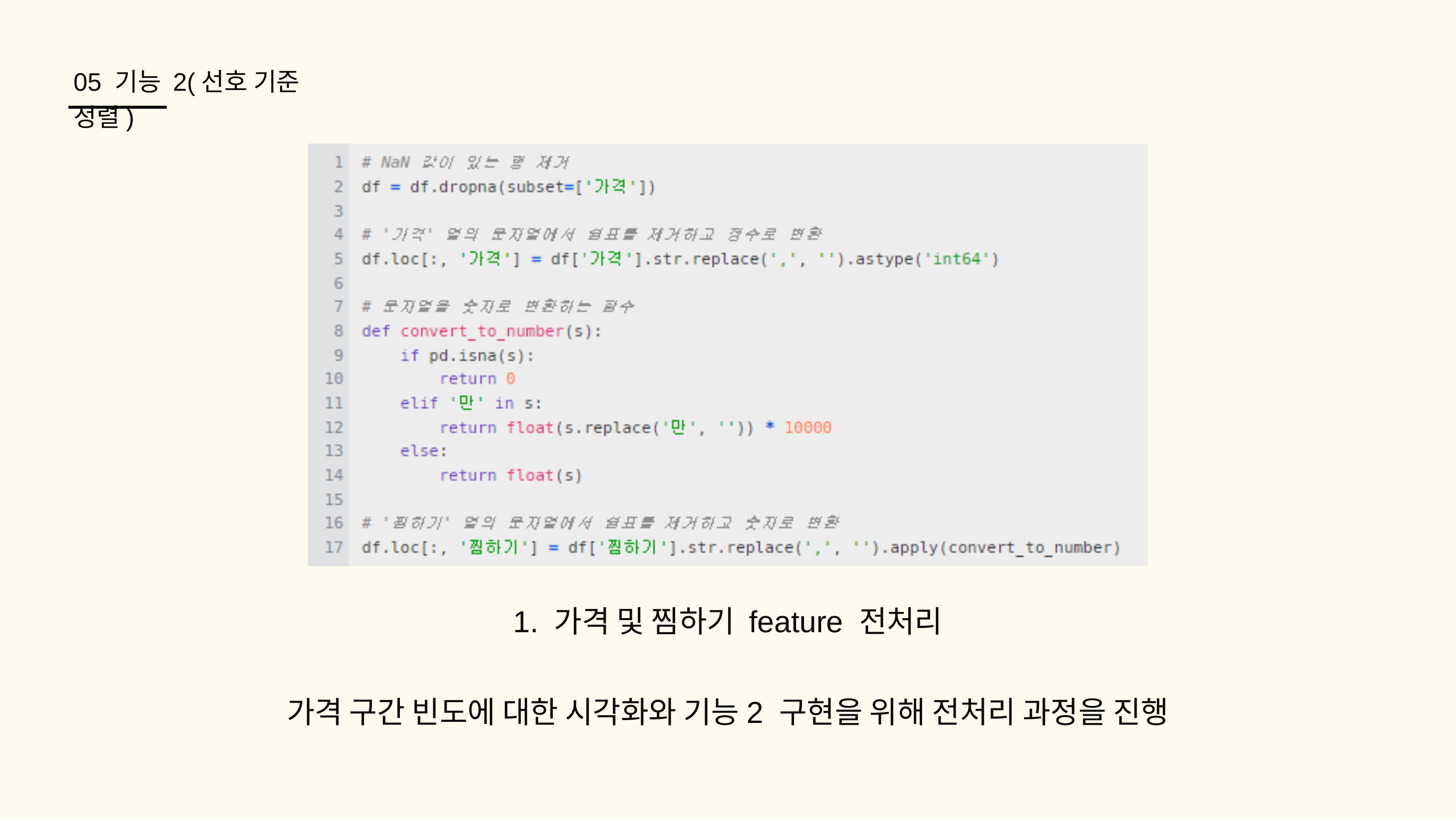

05 기능 2(선호 기준 정렬)

1. 가격 및 찜하기 feature 전처리

가격 구간 빈도에 대한 시각화와 기능2 구현을 위해 전처리 과정을 진행